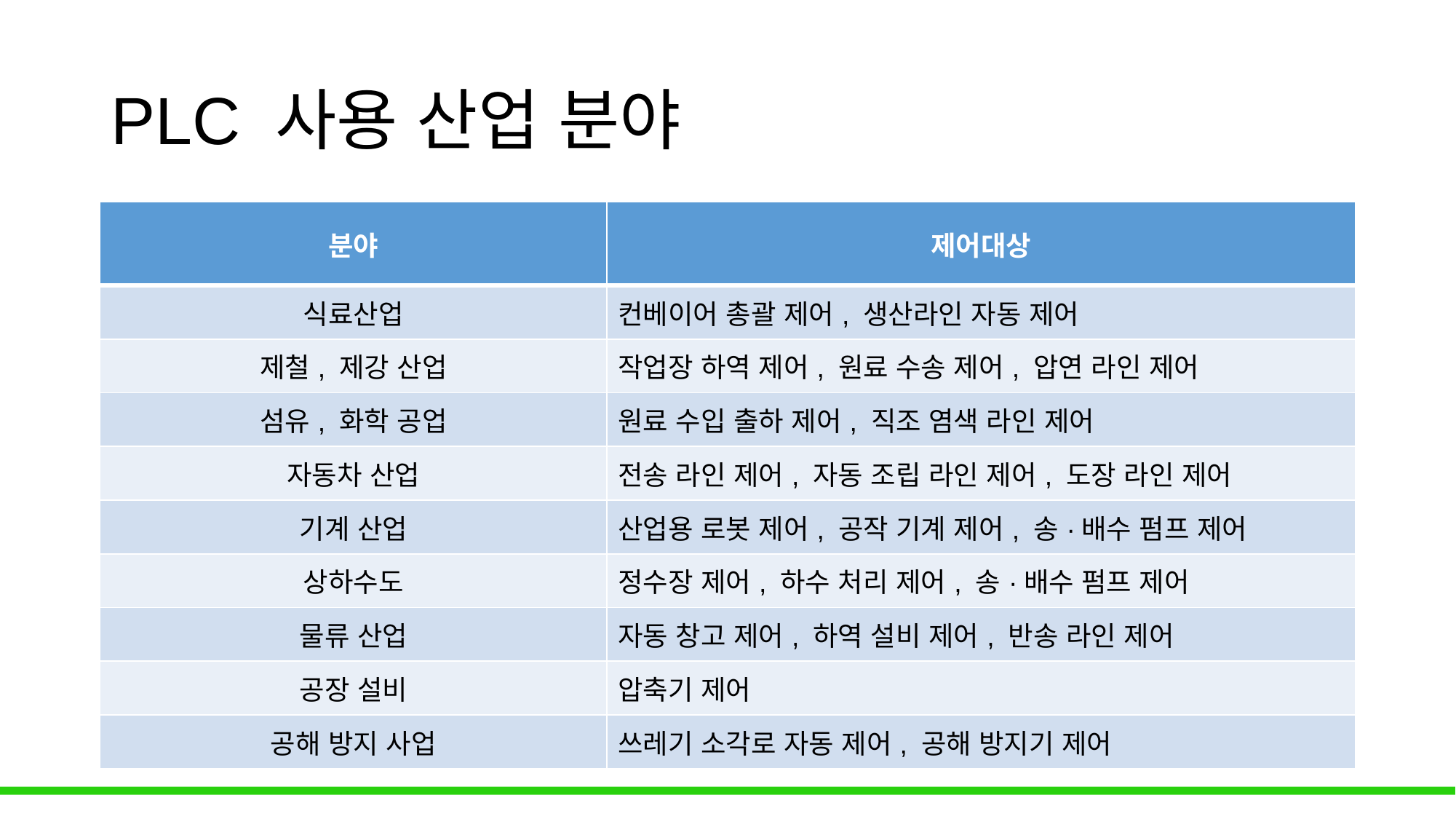

# PLC 사용 산업 분야
| 분야 | 제어대상 |
| --- | --- |
| 식료산업 | 컨베이어 총괄 제어, 생산라인 자동 제어 |
| 제철, 제강 산업 | 작업장 하역 제어, 원료 수송 제어, 압연 라인 제어 |
| 섬유, 화학 공업 | 원료 수입 출하 제어, 직조 염색 라인 제어 |
| 자동차 산업 | 전송 라인 제어, 자동 조립 라인 제어, 도장 라인 제어 |
| 기계 산업 | 산업용 로봇 제어, 공작 기계 제어, 송·배수 펌프 제어 |
| 상하수도 | 정수장 제어, 하수 처리 제어, 송·배수 펌프 제어 |
| 물류 산업 | 자동 창고 제어, 하역 설비 제어, 반송 라인 제어 |
| 공장 설비 | 압축기 제어 |
| 공해 방지 사업 | 쓰레기 소각로 자동 제어, 공해 방지기 제어 |